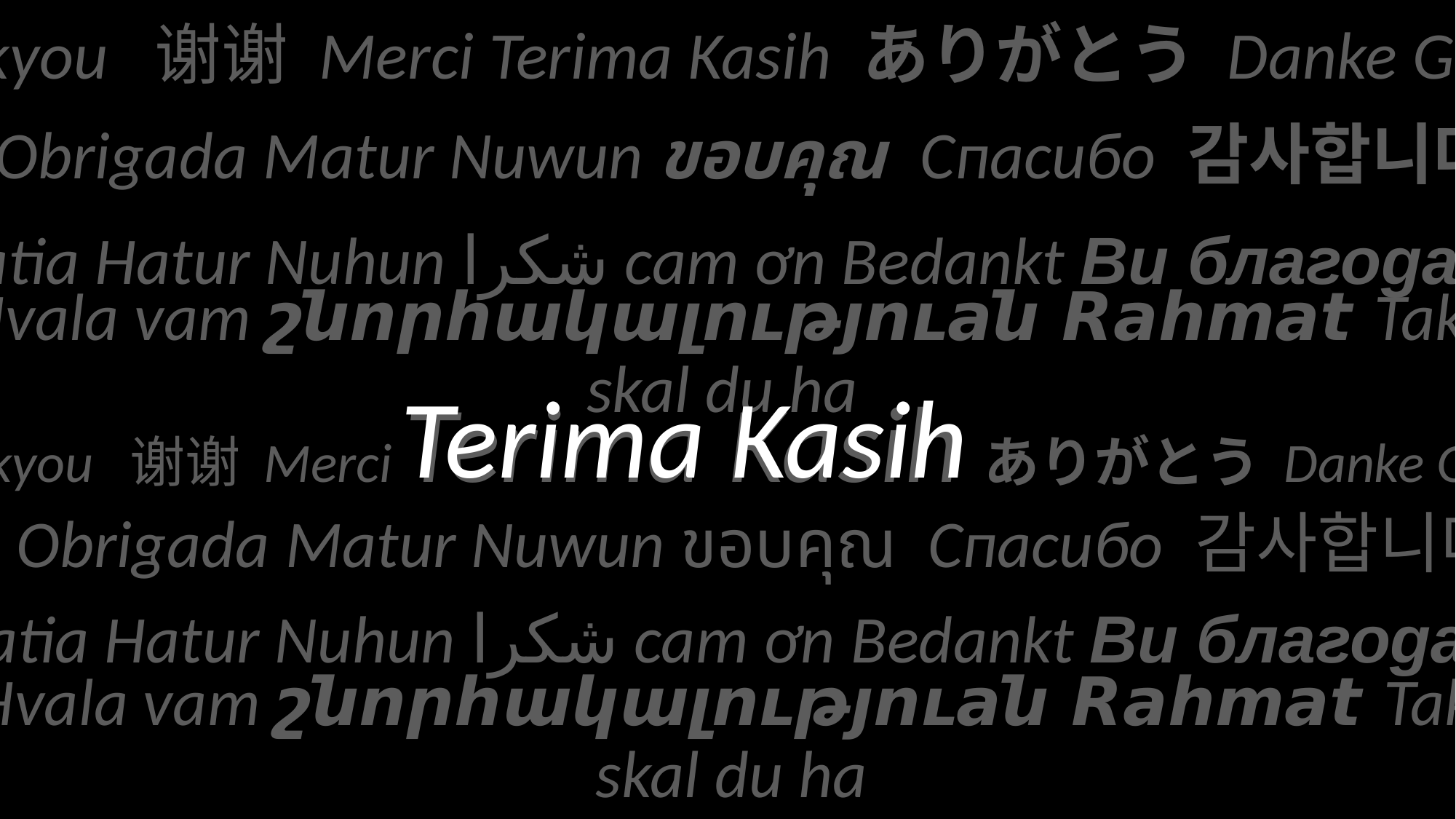

Thankyou  谢谢 Merci Terima Kasih ありがとう Danke Grazie
Obrigada Matur Nuwun ขอบคุณ  Спасибо 감사합니다

Gratia Hatur Nuhun شكرا cam ơn Bedankt Ви благодарам

 Hvala vam շնորհակալություaն Rahmat Takk skal du ha
Terima Kasih
Thankyou  谢谢 Merci Terima Kasih ありがとう Danke Grazie
Obrigada Matur Nuwun ขอบคุณ  Спасибо 감사합니다

Gratia Hatur Nuhun شكرا cam ơn Bedankt Ви благодарам

 Hvala vam շնորհակալություaն Rahmat Takk skal du ha